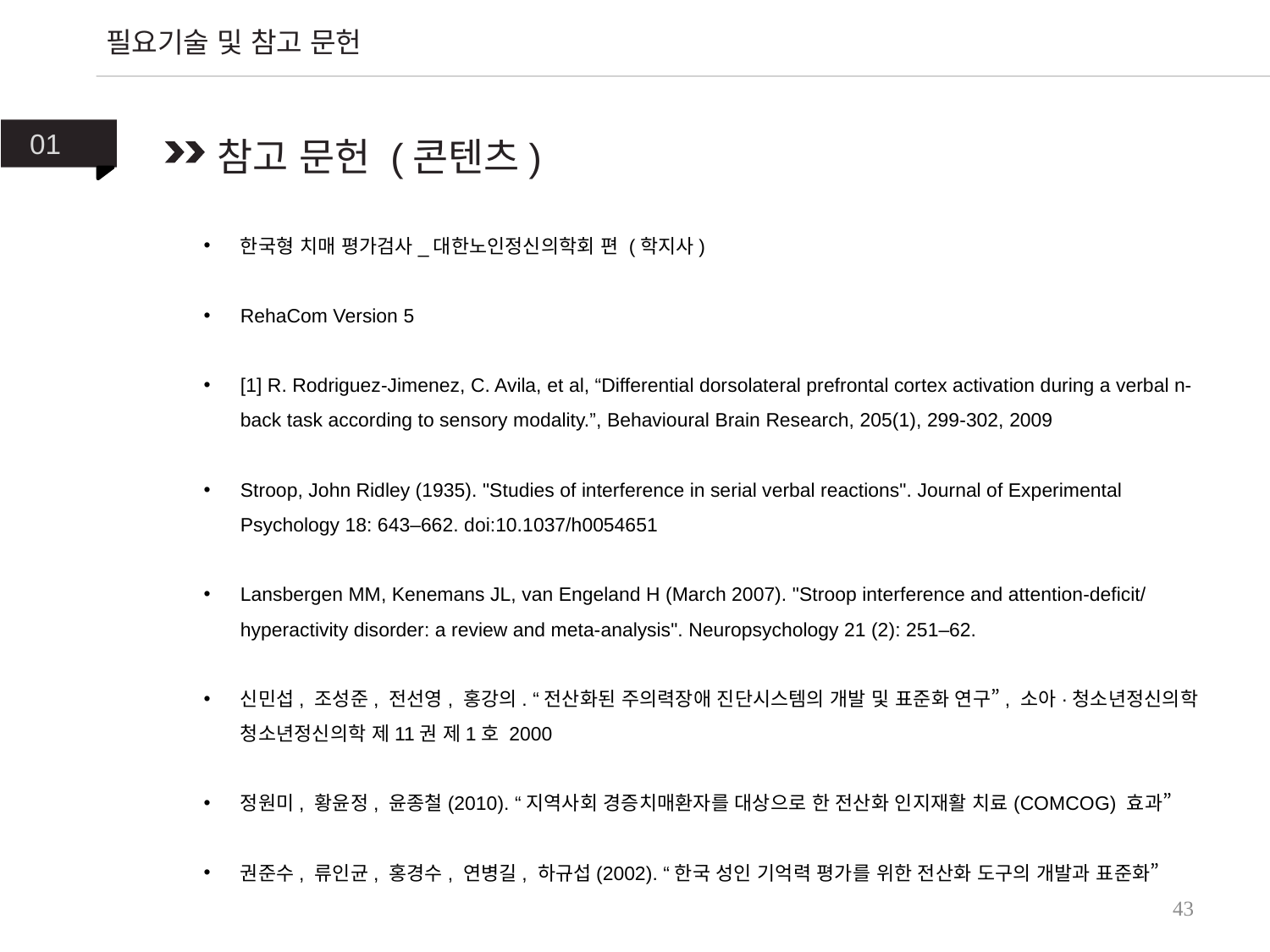

필요기술 및 참고 문헌

01
참고 문헌 (콘텐츠)

한국형 치매 평가검사_대한노인정신의학회 편 (학지사)

RehaCom Version 5

[1] R. Rodriguez-Jimenez, C. Avila, et al, “Differential dorsolateral prefrontal cortex activation during a verbal n-back task according to sensory modality.”, Behavioural Brain Research, 205(1), 299-302, 2009

Stroop, John Ridley (1935). "Studies of interference in serial verbal reactions". Journal of Experimental Psychology 18: 643–662. doi:10.1037/h0054651

Lansbergen MM, Kenemans JL, van Engeland H (March 2007). "Stroop interference and attention-deficit/hyperactivity disorder: a review and meta-analysis". Neuropsychology 21 (2): 251–62.

신민섭, 조성준, 전선영, 홍강의. “전산화된 주의력장애 진단시스템의 개발 및 표준화 연구”, 소아·청소년정신의학 청소년정신의학 제11권 제1호 2000

정원미, 황윤정, 윤종철(2010). “지역사회 경증치매환자를 대상으로 한 전산화 인지재활 치료(COMCOG) 효과”

권준수, 류인균, 홍경수, 연병길, 하규섭(2002). “한국 성인 기억력 평가를 위한 전산화 도구의 개발과 표준화”

43